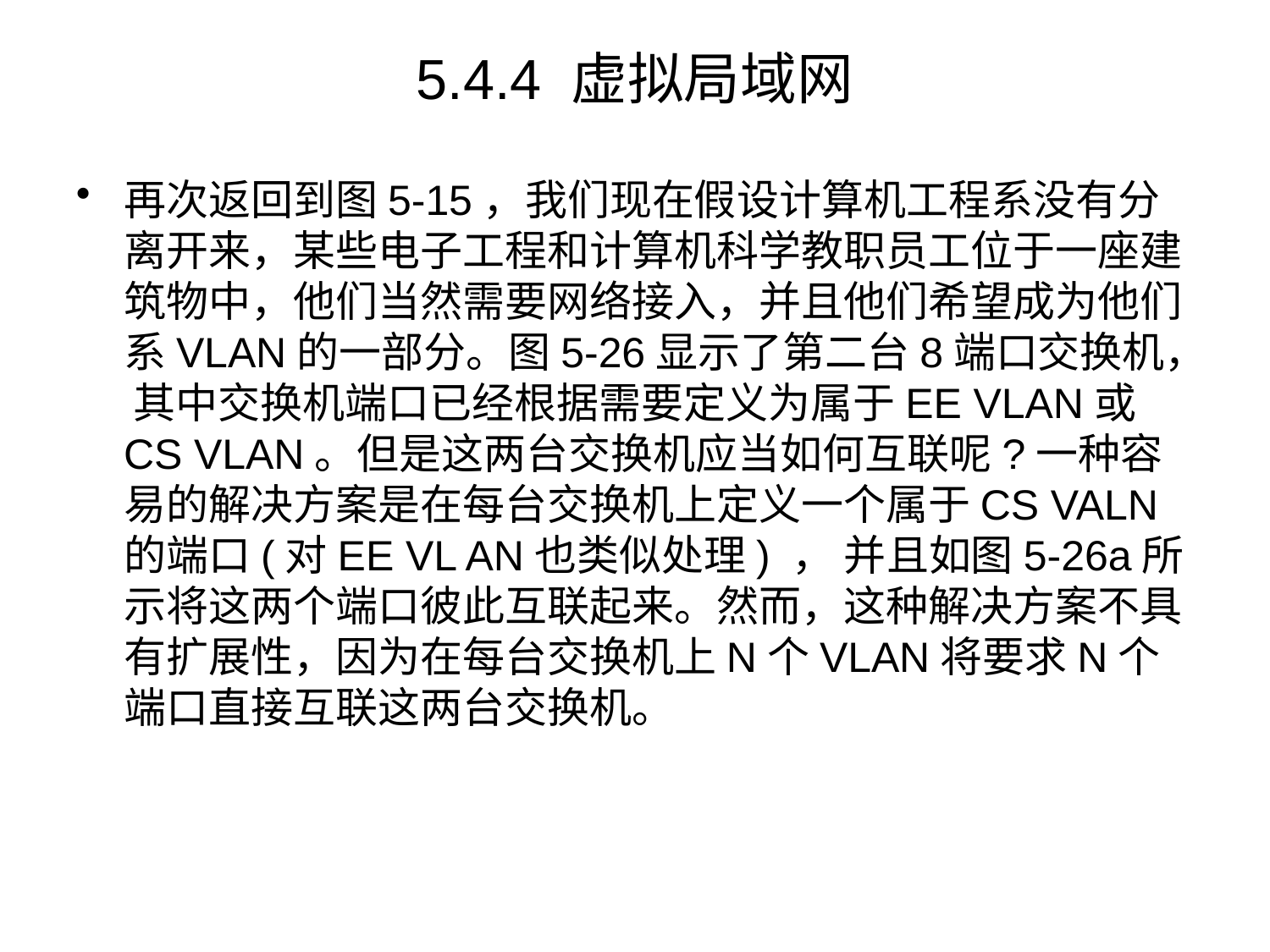

# 5.4.4 虚拟局域网
再次返回到图5-15，我们现在假设计算机工程系没有分离开来，某些电子工程和计算机科学教职员工位于一座建筑物中，他们当然需要网络接入，并且他们希望成为他们系VLAN的一部分。图5-26显示了第二台8端口交换机， 其中交换机端口已经根据需要定义为属于EE VLAN或CS VLAN。但是这两台交换机应当如何互联呢?一种容易的解决方案是在每台交换机上定义一个属于CS VALN的端口(对EE VL AN也类似处理) ， 并且如图5-26a所示将这两个端口彼此互联起来。然而，这种解决方案不具有扩展性，因为在每台交换机上N个VLAN将要求N个端口直接互联这两台交换机。